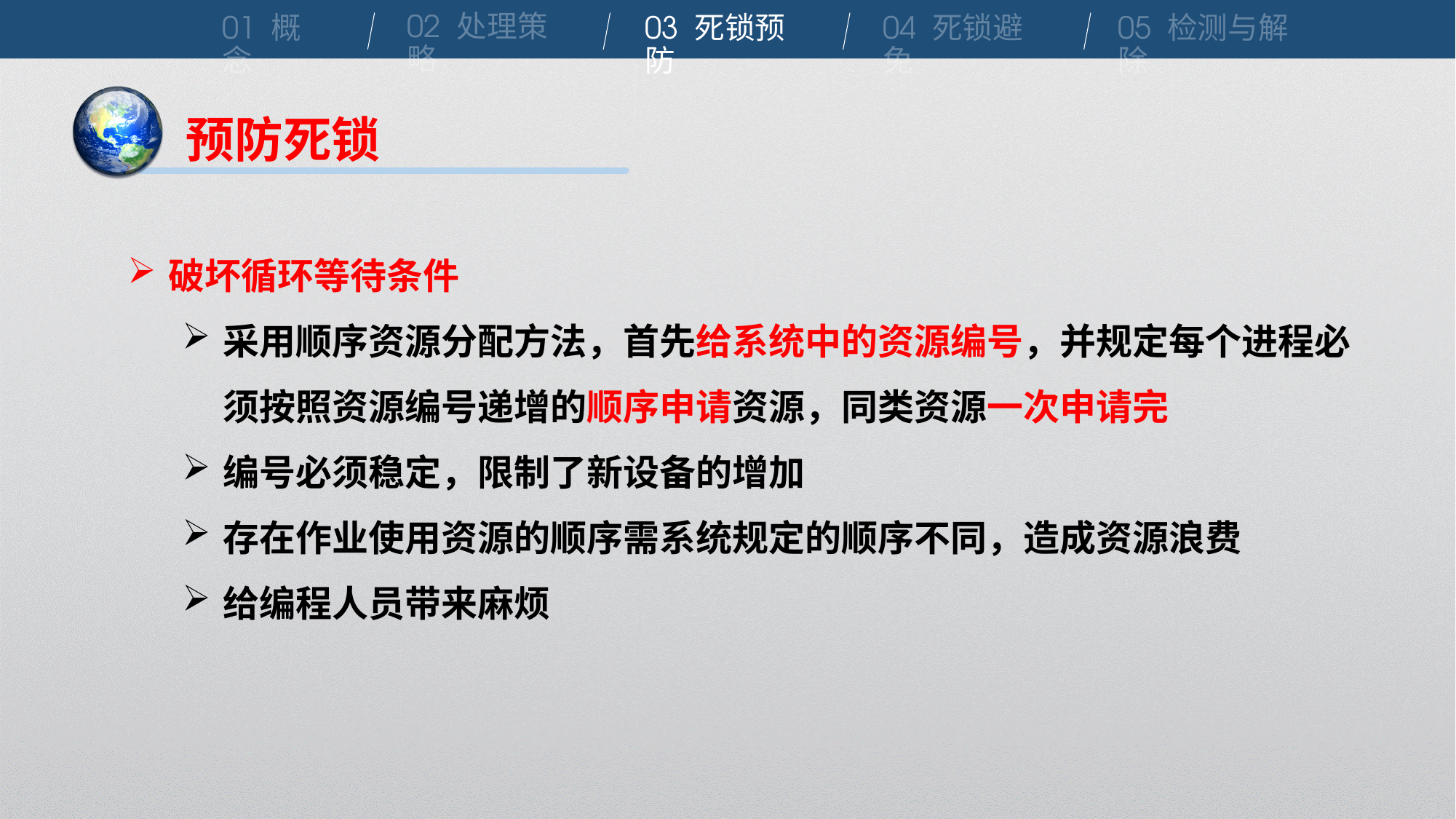

02 处理策略
01 概念
04 死锁避免
03 死锁预防
05 检测与解除
预防死锁
破坏循环等待条件
采用顺序资源分配方法，首先给系统中的资源编号，并规定每个进程必须按照资源编号递增的顺序申请资源，同类资源一次申请完
编号必须稳定，限制了新设备的增加
存在作业使用资源的顺序需系统规定的顺序不同，造成资源浪费
给编程人员带来麻烦